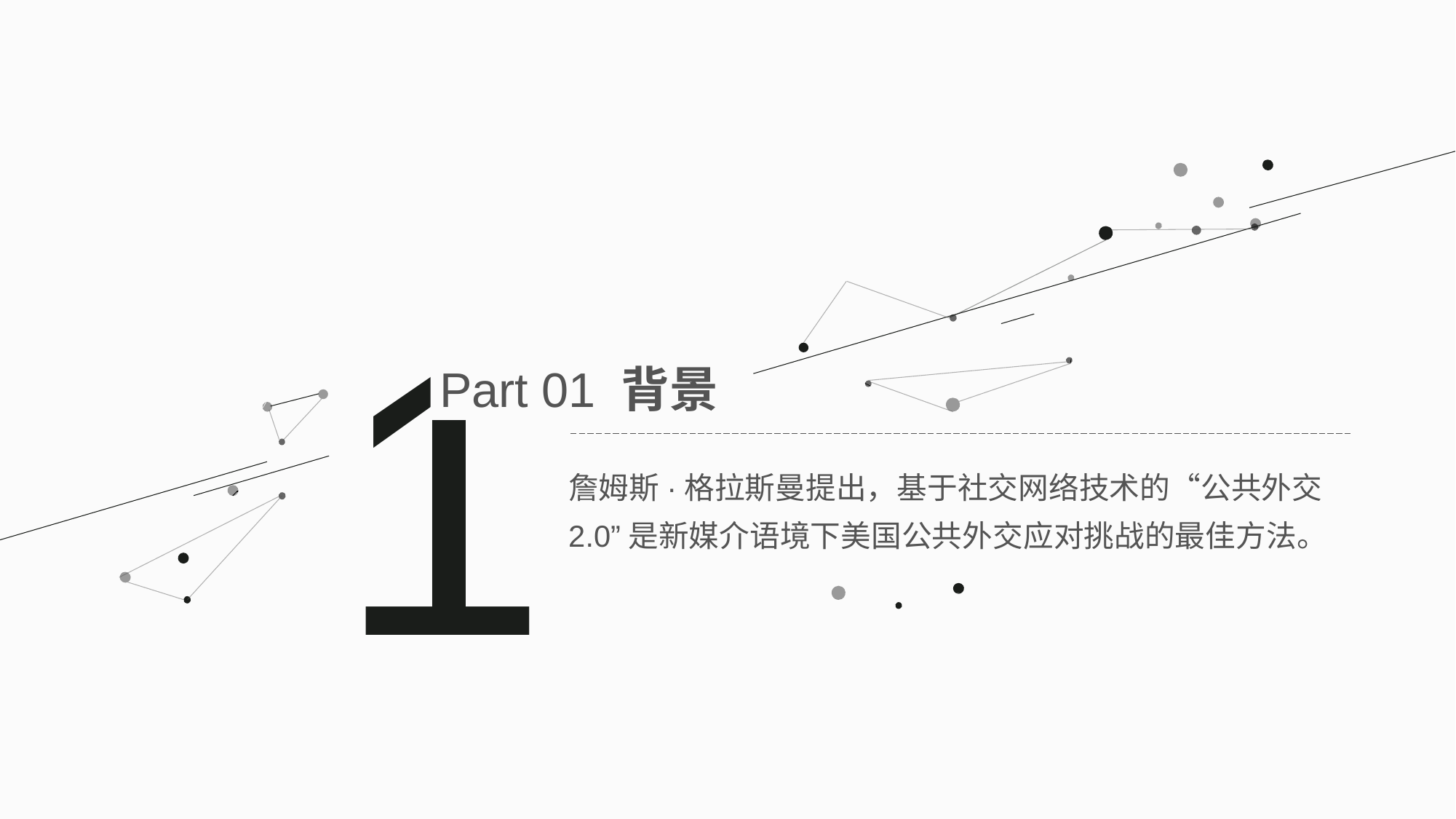

1

Part 01 背景

詹姆斯·格拉斯曼提出，基于社交网络技术的“公共外交2.0”是新媒介语境下美国公共外交应对挑战的最佳方法。